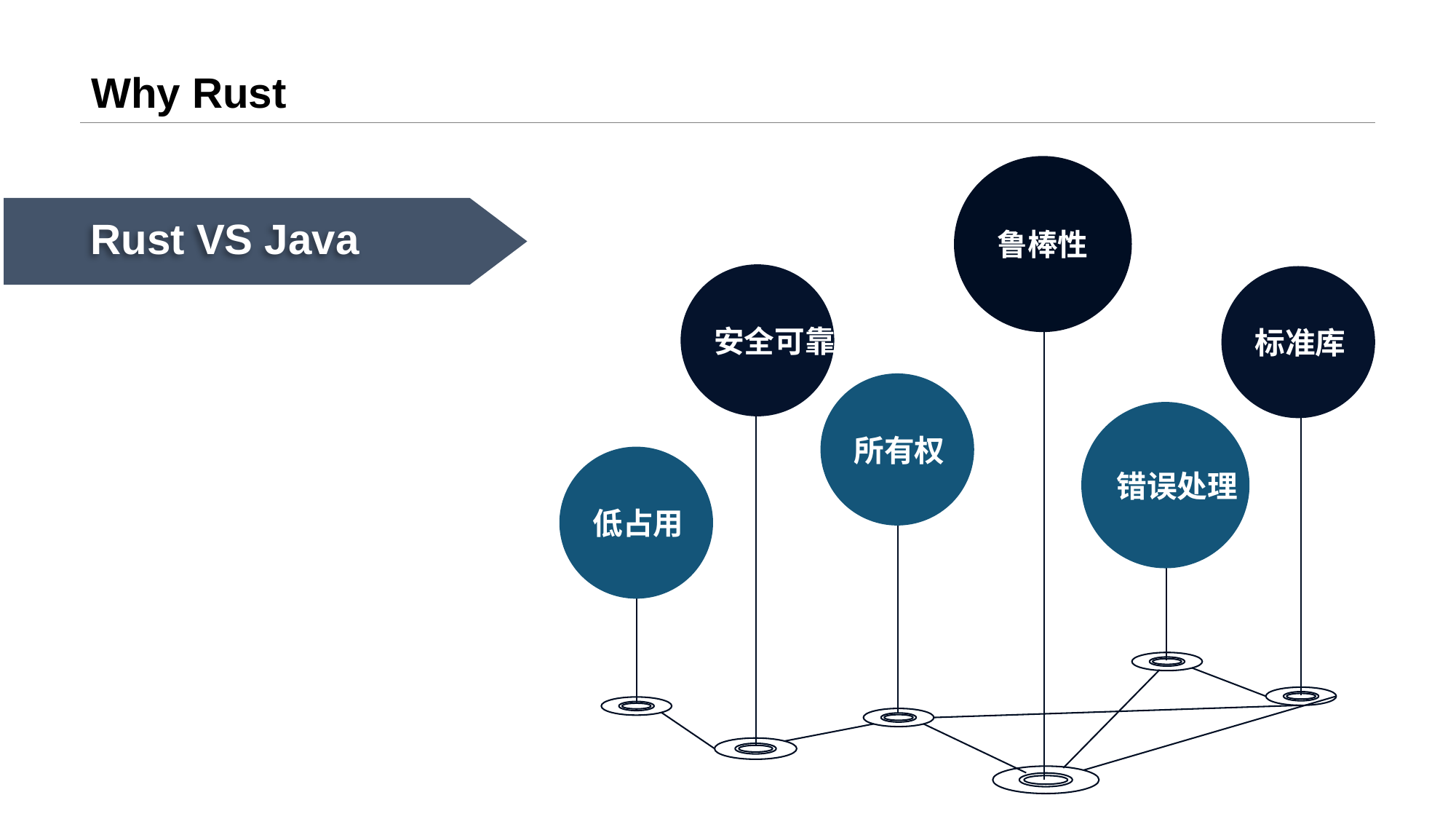

# Why Rust
鲁棒性
安全可靠
标准库

所有权

错误处理

低占用

Rust VS Java